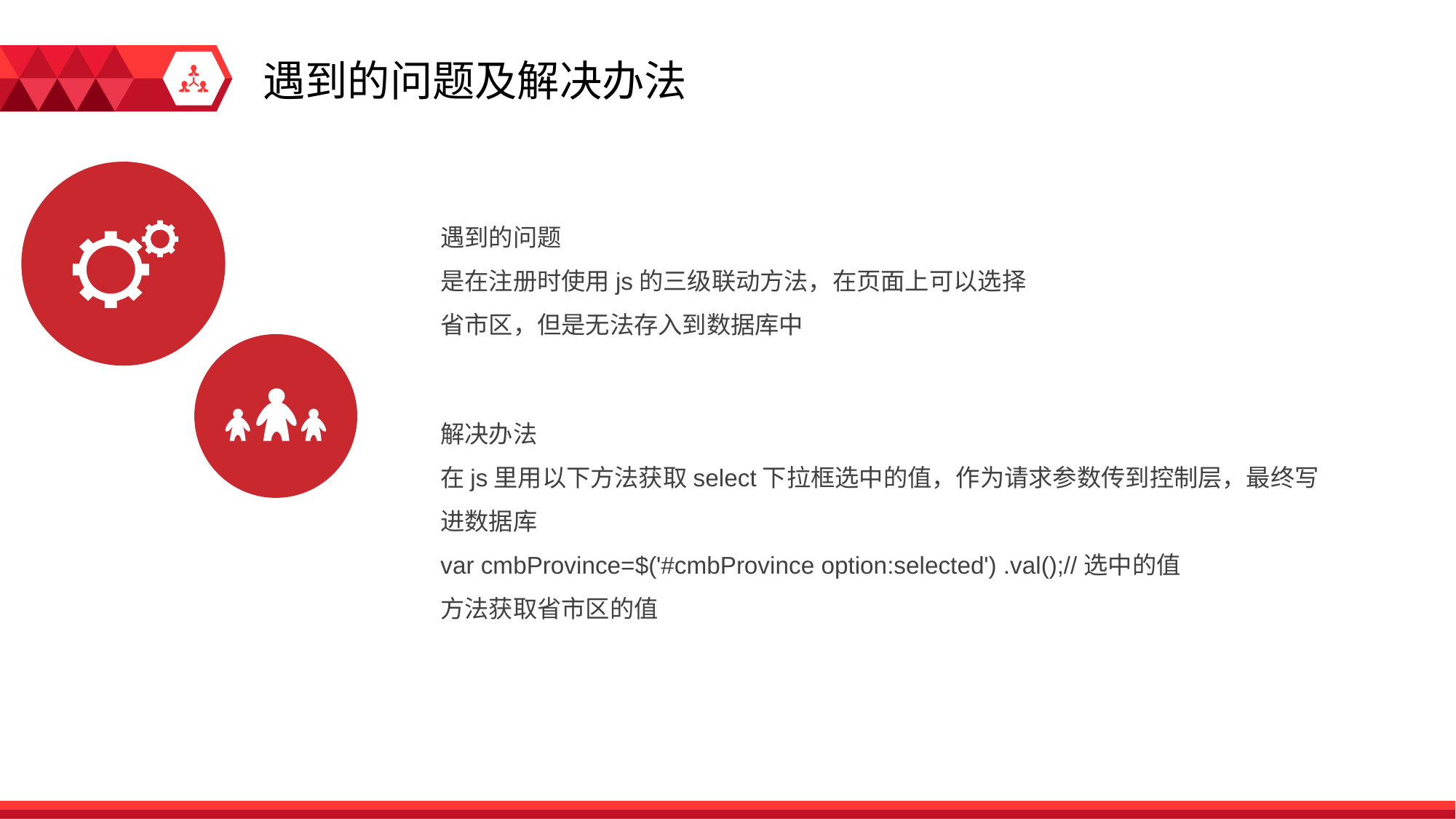

在政府及相关部门的大力支持下，经过三年的努力和资金投入，xx如今已形成了以轻纺、服装、饰品、鞋帽等商品为主的特色购物街区。
遇到的问题及解决办法

遇到的问题
是在注册时使用js的三级联动方法，在页面上可以选择省市区，但是无法存入到数据库中
解决办法
在js里用以下方法获取select下拉框选中的值，作为请求参数传到控制层，最终写进数据库
var cmbProvince=$('#cmbProvince option:selected') .val();//选中的值
方法获取省市区的值